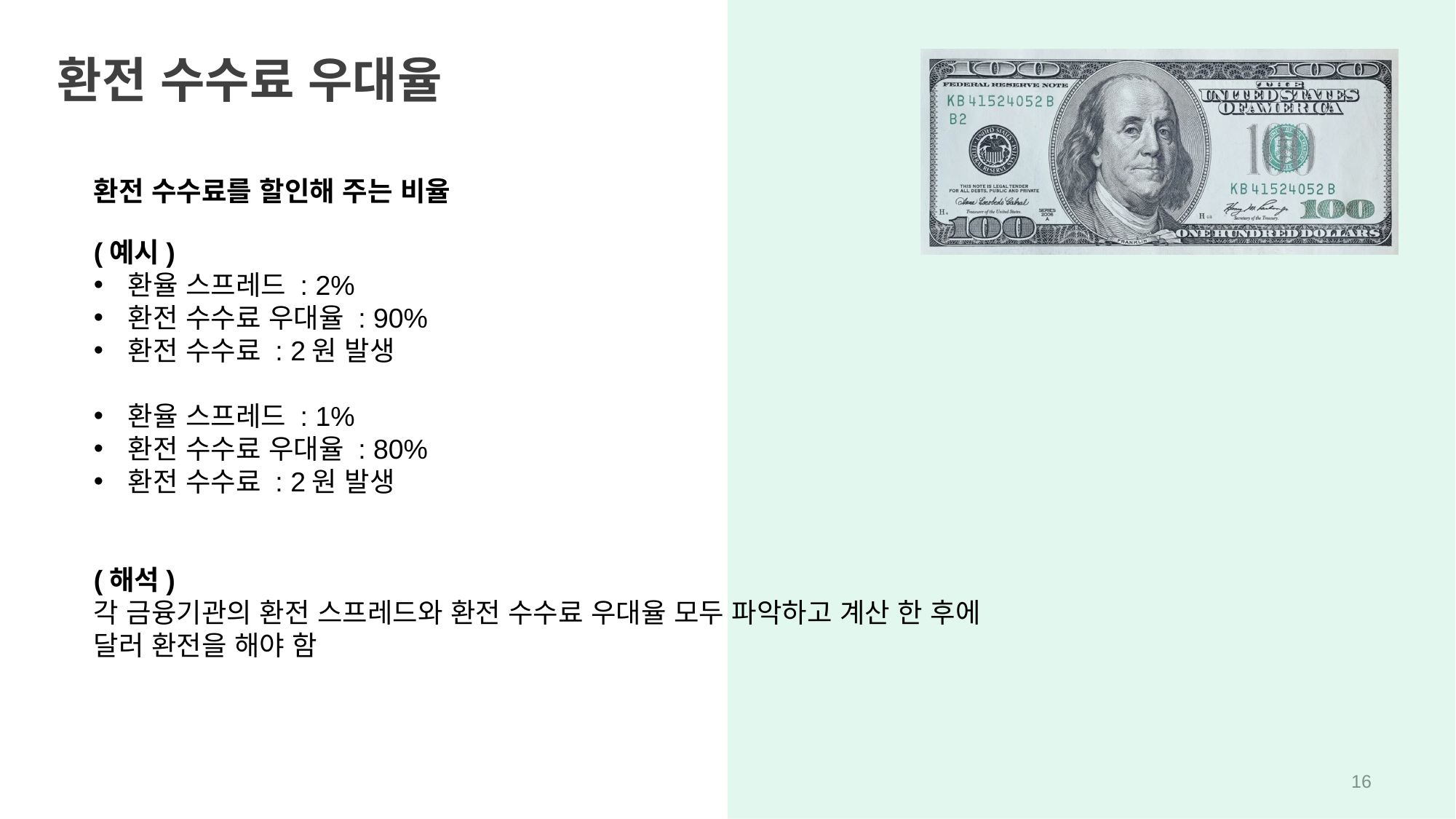

환전 수수료 우대율
환전 수수료를 할인해 주는 비율
(예시)
환율 스프레드 : 2%
환전 수수료 우대율 : 90%
환전 수수료 : 2원 발생

환율 스프레드 : 1%
환전 수수료 우대율 : 80%
환전 수수료 : 2원 발생

(해석)
각 금융기관의 환전 스프레드와 환전 수수료 우대율 모두 파악하고 계산 한 후에
달러 환전을 해야 함
16